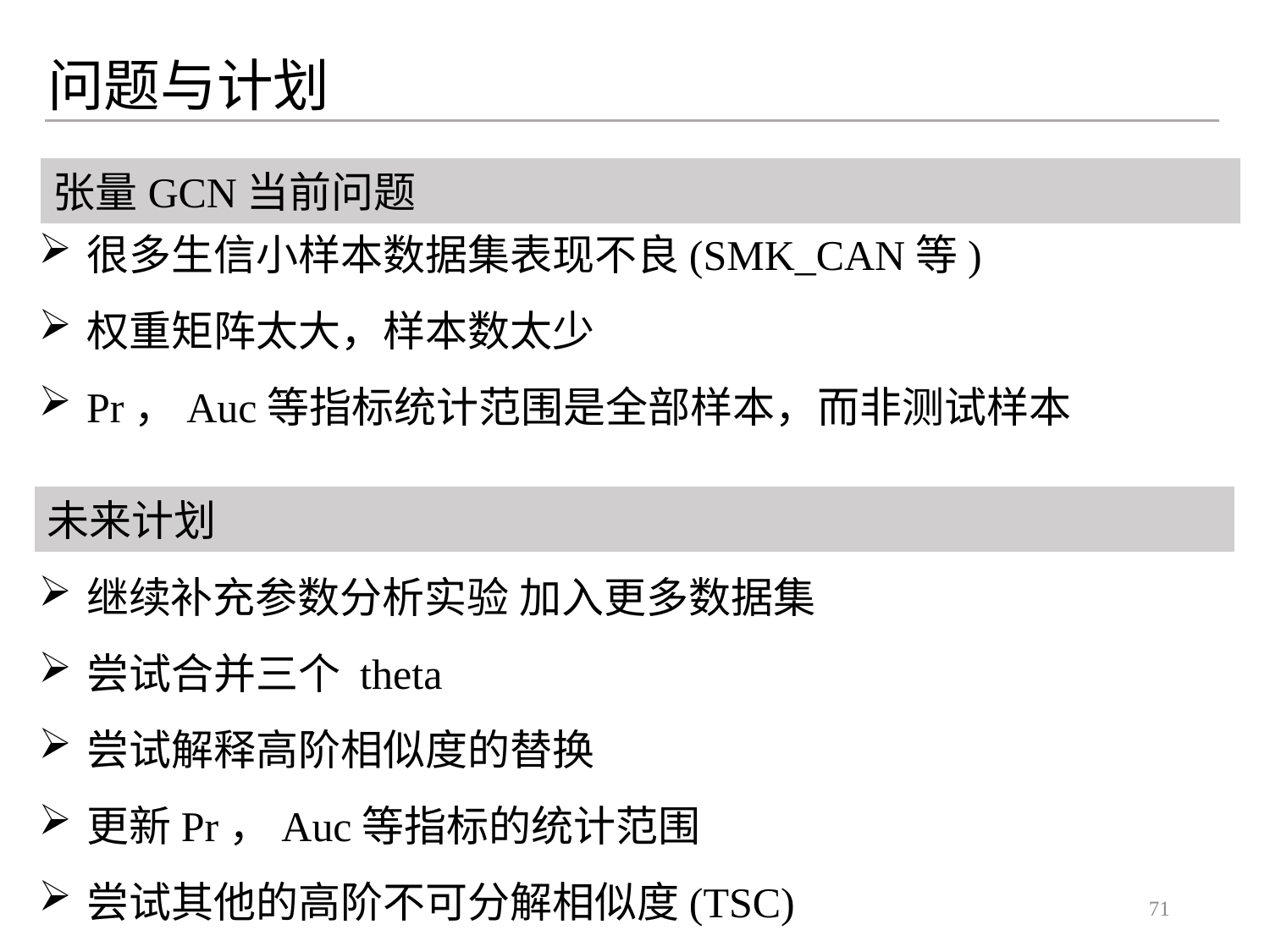

问题与计划

很多生信小样本数据集表现不良(SMK_CAN等)
权重矩阵太大，样本数太少
Pr，Auc等指标统计范围是全部样本，而非测试样本

张量GCN当前问题
未来计划
继续补充参数分析实验 加入更多数据集
尝试合并三个 theta
尝试解释高阶相似度的替换
更新Pr，Auc等指标的统计范围
尝试其他的高阶不可分解相似度(TSC)

71